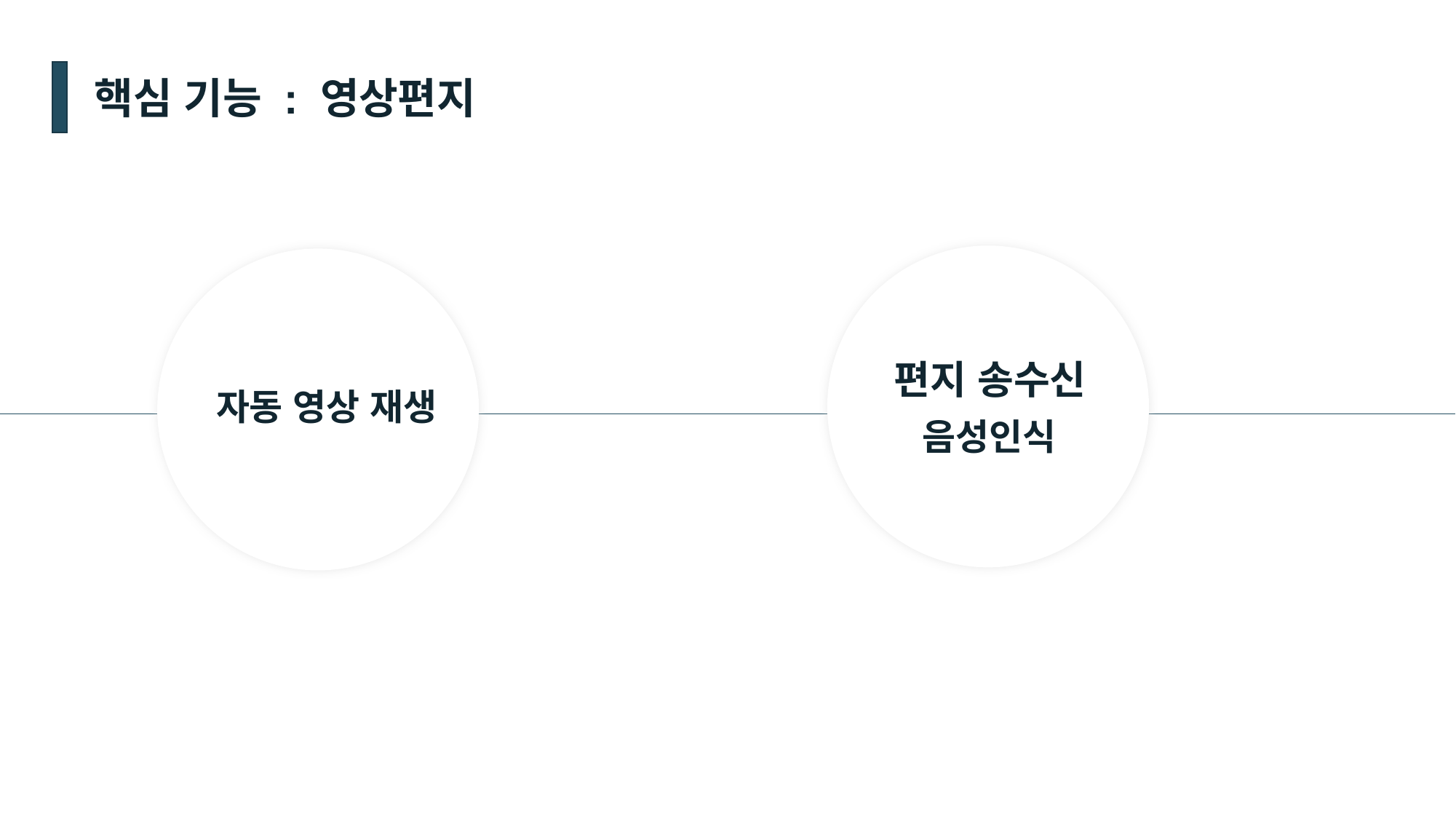

핵심 기능 : 영상편지

편지 송수신
자동 영상 재생
음성인식